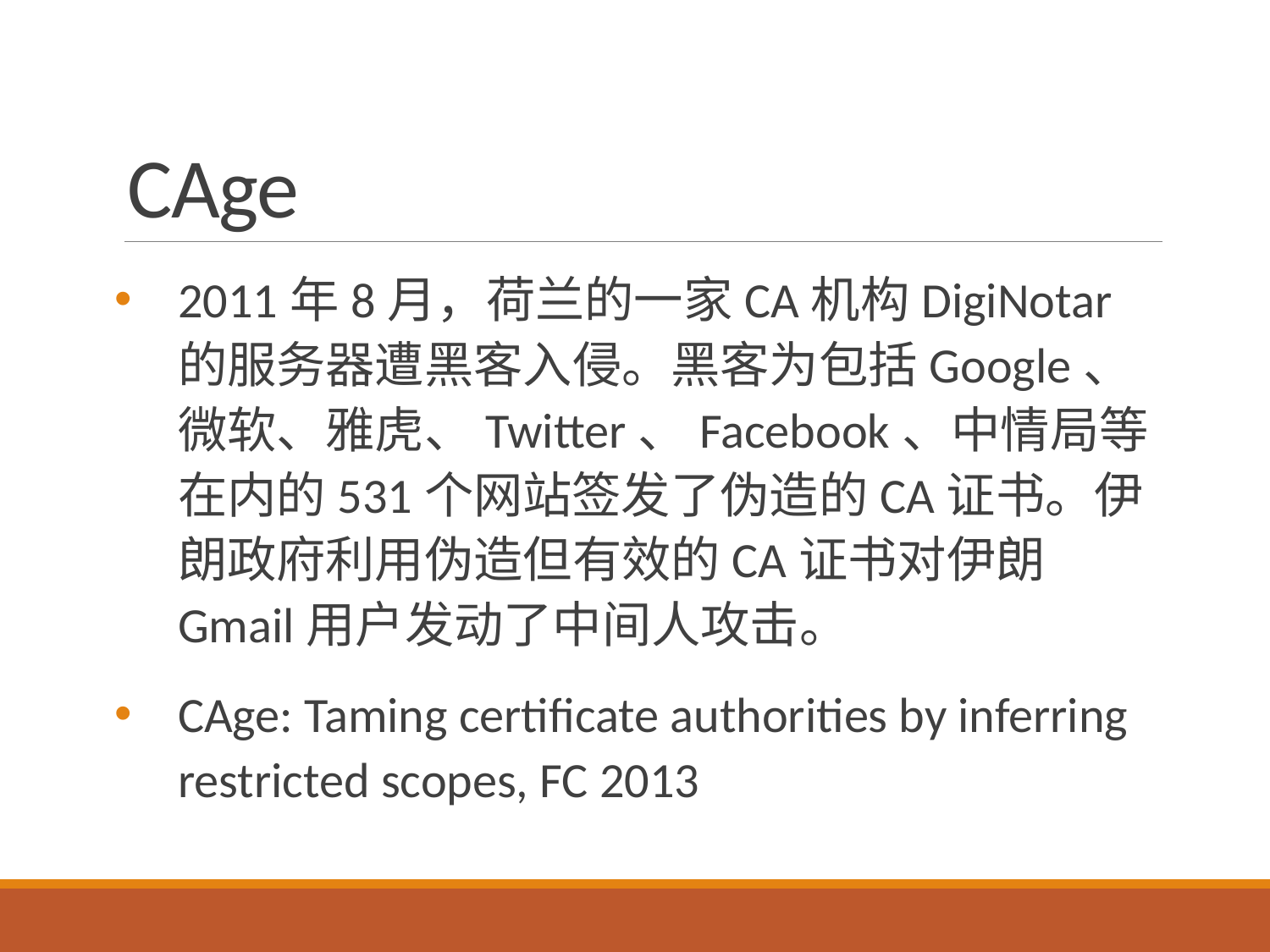

# CAge
2011年8月，荷兰的一家CA机构DigiNotar 的服务器遭黑客入侵。黑客为包括Google、微软、雅虎、Twitter、Facebook、中情局等在内的531个网站签发了伪造的CA证书。伊朗政府利用伪造但有效的CA证书对伊朗Gmail用户发动了中间人攻击。
CAge: Taming certificate authorities by inferring restricted scopes, FC 2013